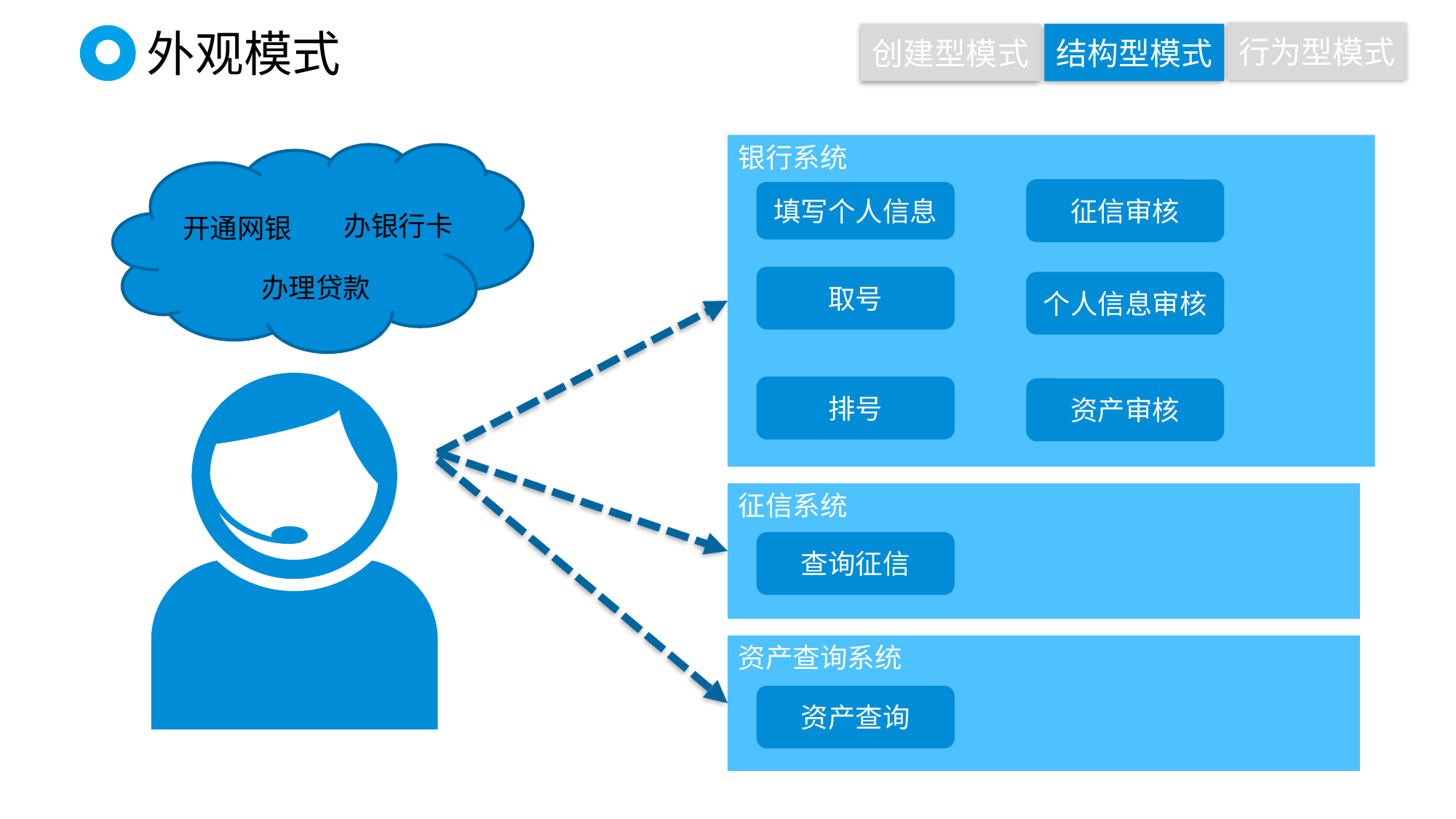

行为型模式
创建型模式
结构型模式
# 外观模式

银行系统

征信审核
填写个人信息
办银行卡
开通网银
办理贷款
取号
个人信息审核

排号
资产审核
征信系统
查询征信
资产查询系统
资产查询